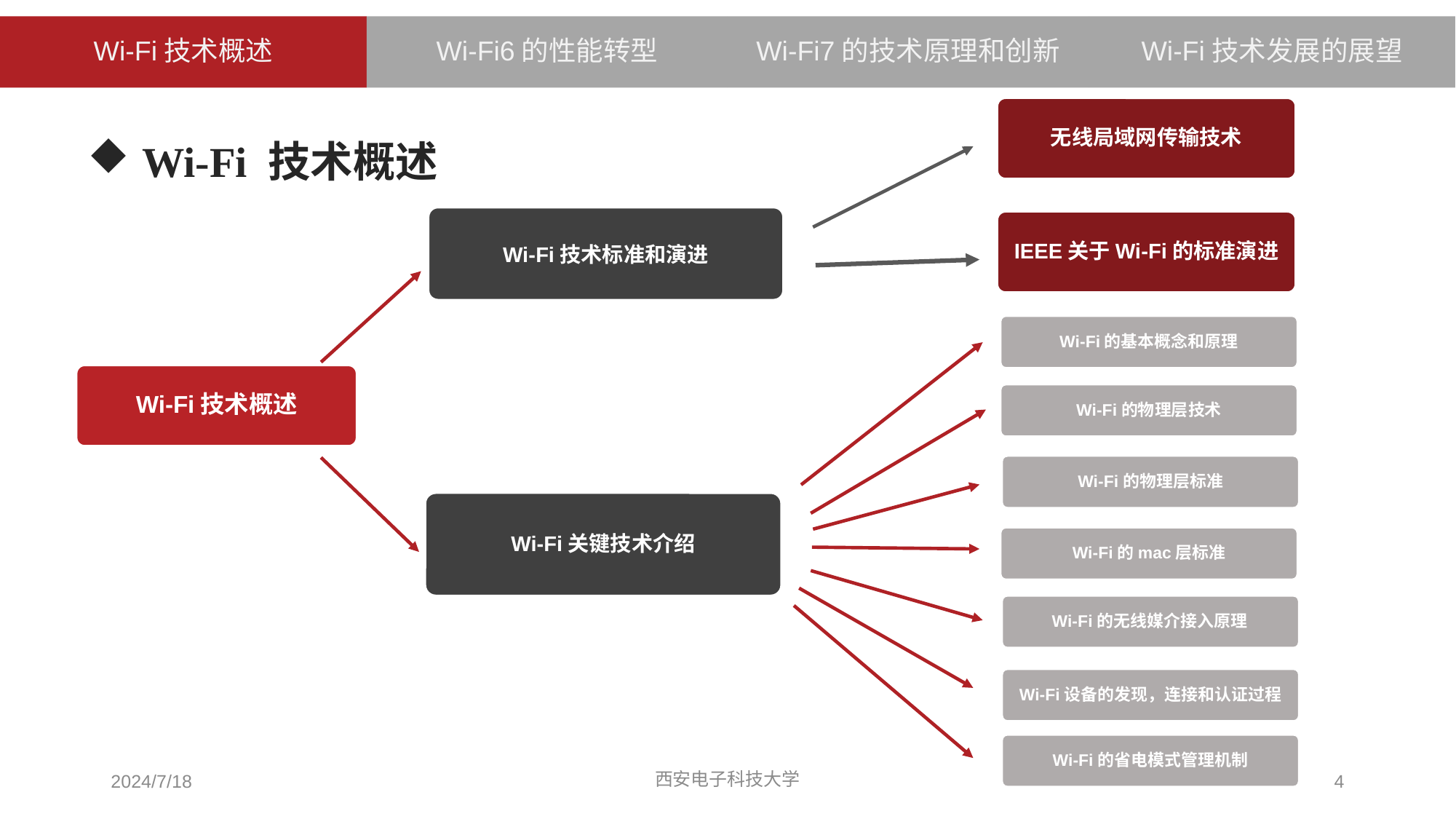

Wi-Fi6的性能转型
Wi-Fi7的技术原理和创新
Wi-Fi技术发展的展望
Wi-Fi技术概述

无线局域网传输技术
# Wi-Fi 技术概述

Wi-Fi技术标准和演进

IEEE关于Wi-Fi的标准演进

Wi-Fi的基本概念和原理

Wi-Fi技术概述

Wi-Fi的物理层技术

Wi-Fi的物理层标准

Wi-Fi关键技术介绍

Wi-Fi的mac层标准

Wi-Fi的无线媒介接入原理

Wi-Fi设备的发现，连接和认证过程

Wi-Fi的省电模式管理机制
2024/7/18
西安电子科技大学
4